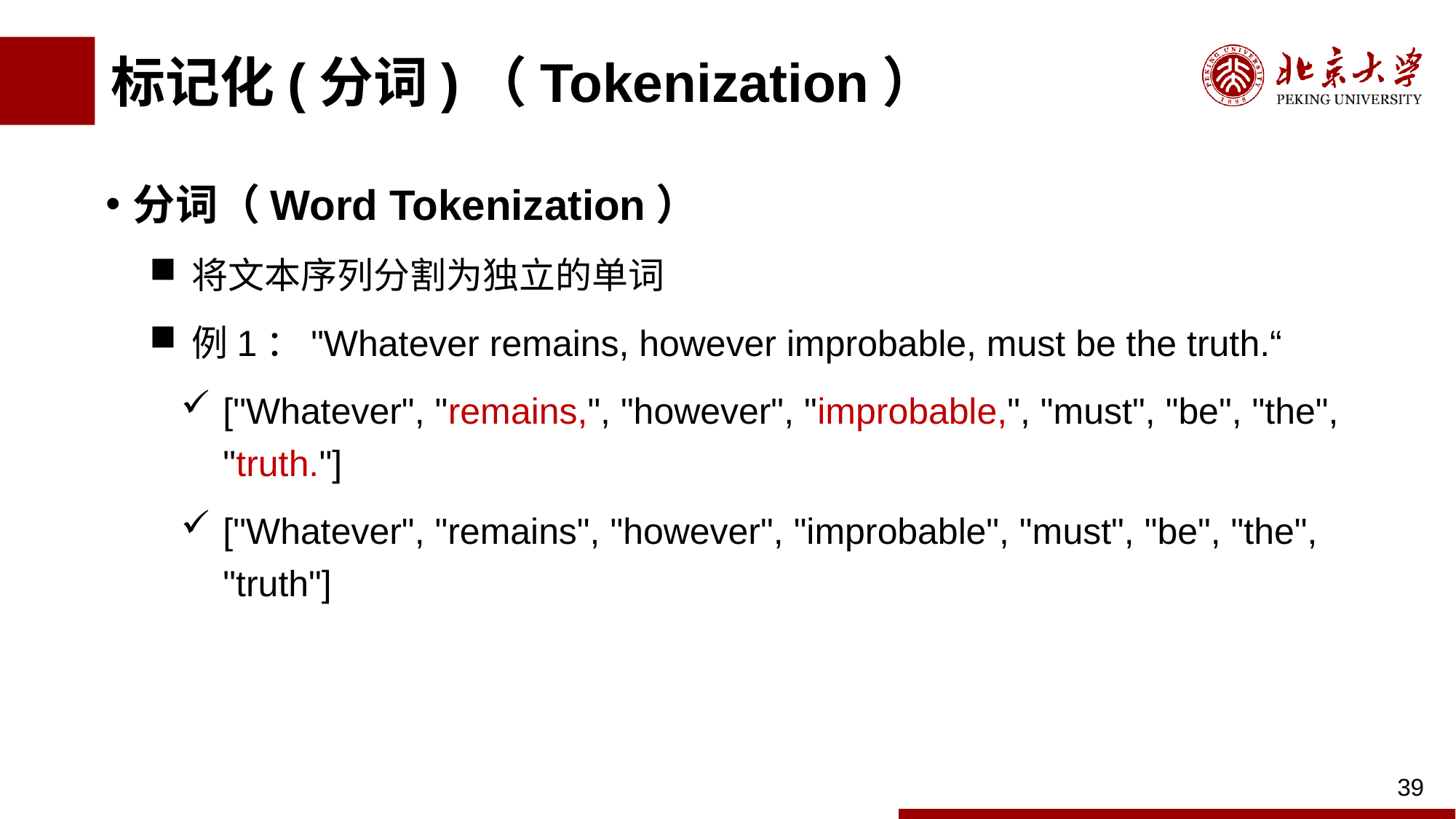

# 标记化(分词)（Tokenization）
分词（Word Tokenization）
将文本序列分割为独立的单词
例1："Whatever remains, however improbable, must be the truth.“
["Whatever", "remains,", "however", "improbable,", "must", "be", "the", "truth."]
["Whatever", "remains", "however", "improbable", "must", "be", "the", "truth"]